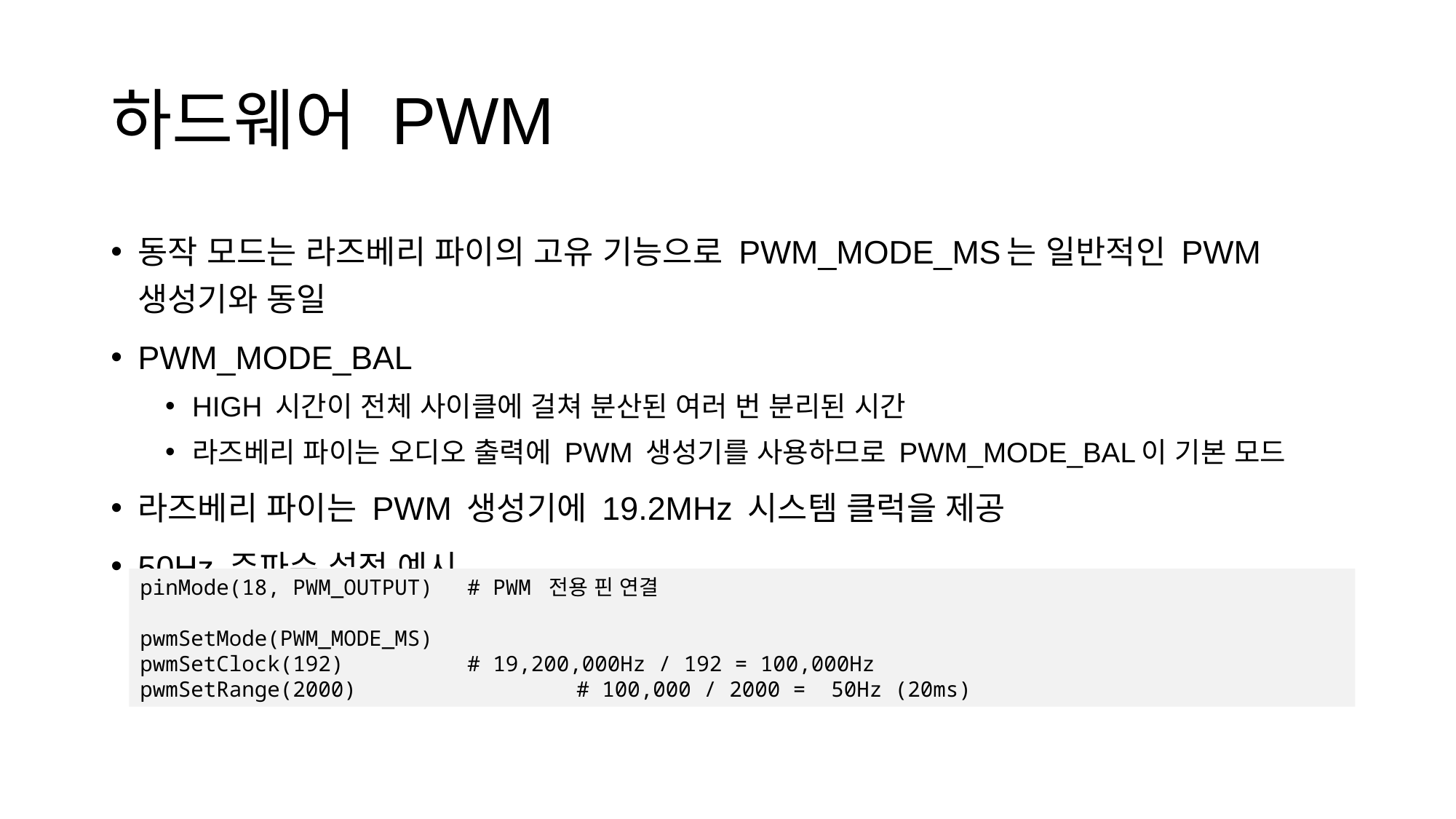

# 하드웨어 PWM
동작 모드는 라즈베리 파이의 고유 기능으로 PWM_MODE_MS는 일반적인 PWM 생성기와 동일
PWM_MODE_BAL
HIGH 시간이 전체 사이클에 걸쳐 분산된 여러 번 분리된 시간
라즈베리 파이는 오디오 출력에 PWM 생성기를 사용하므로 PWM_MODE_BAL이 기본 모드
라즈베리 파이는 PWM 생성기에 19.2MHz 시스템 클럭을 제공
50Hz 주파수 설정 예시
pinMode(18, PWM_OUTPUT) 	# PWM 전용 핀 연결

pwmSetMode(PWM_MODE_MS)
pwmSetClock(192) 		# 19,200,000Hz / 192 = 100,000Hz
pwmSetRange(2000) 		# 100,000 / 2000 =  50Hz (20ms)